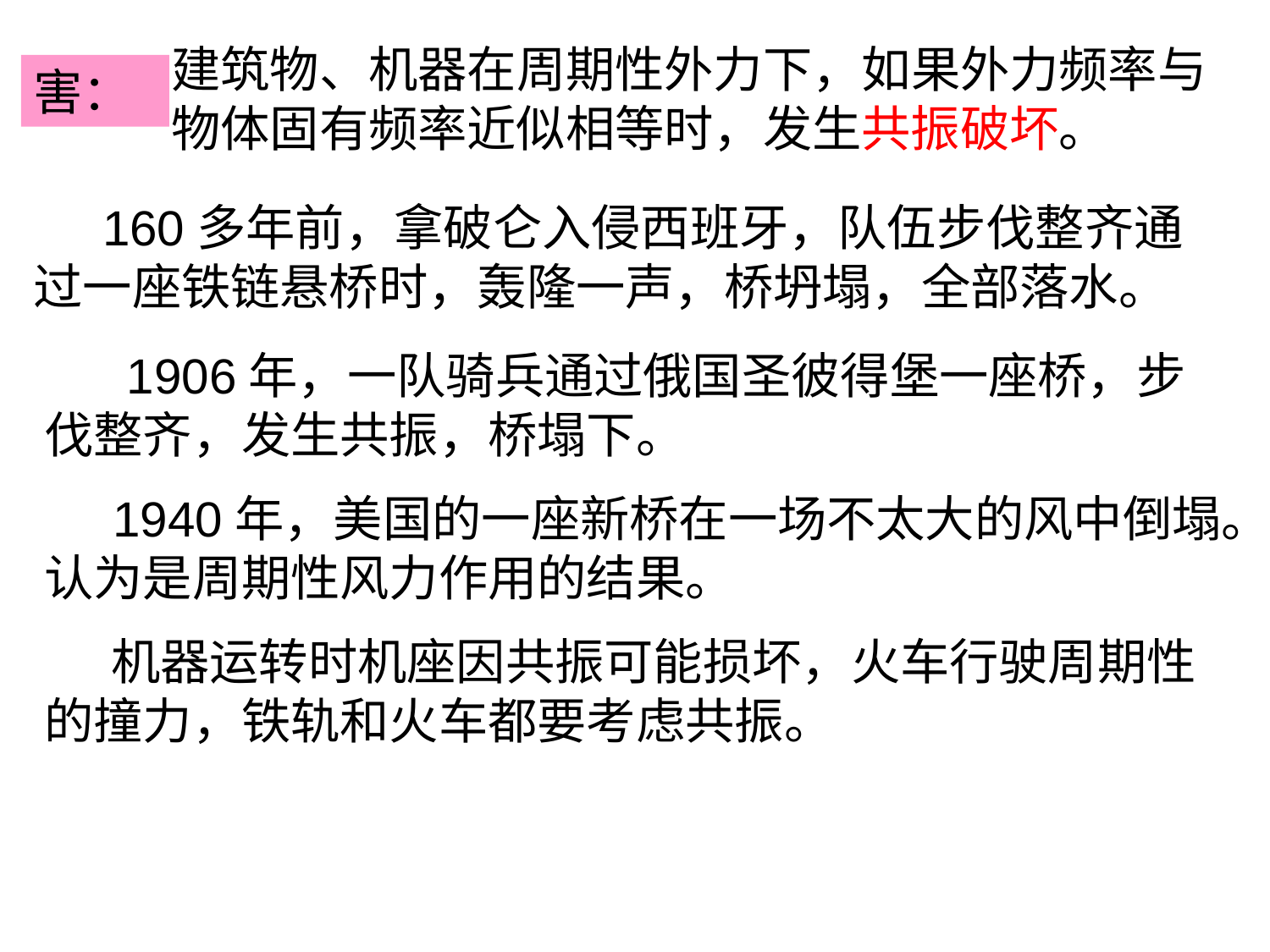

建筑物、机器在周期性外力下，如果外力频率与物体固有频率近似相等时，发生共振破坏。
害：
     160多年前，拿破仑入侵西班牙，队伍步伐整齐通过一座铁链悬桥时，轰隆一声，桥坍塌，全部落水。
      1906年，一队骑兵通过俄国圣彼得堡一座桥，步伐整齐，发生共振，桥塌下。
     1940年，美国的一座新桥在一场不太大的风中倒塌。认为是周期性风力作用的结果。
     机器运转时机座因共振可能损坏，火车行驶周期性的撞力，铁轨和火车都要考虑共振。